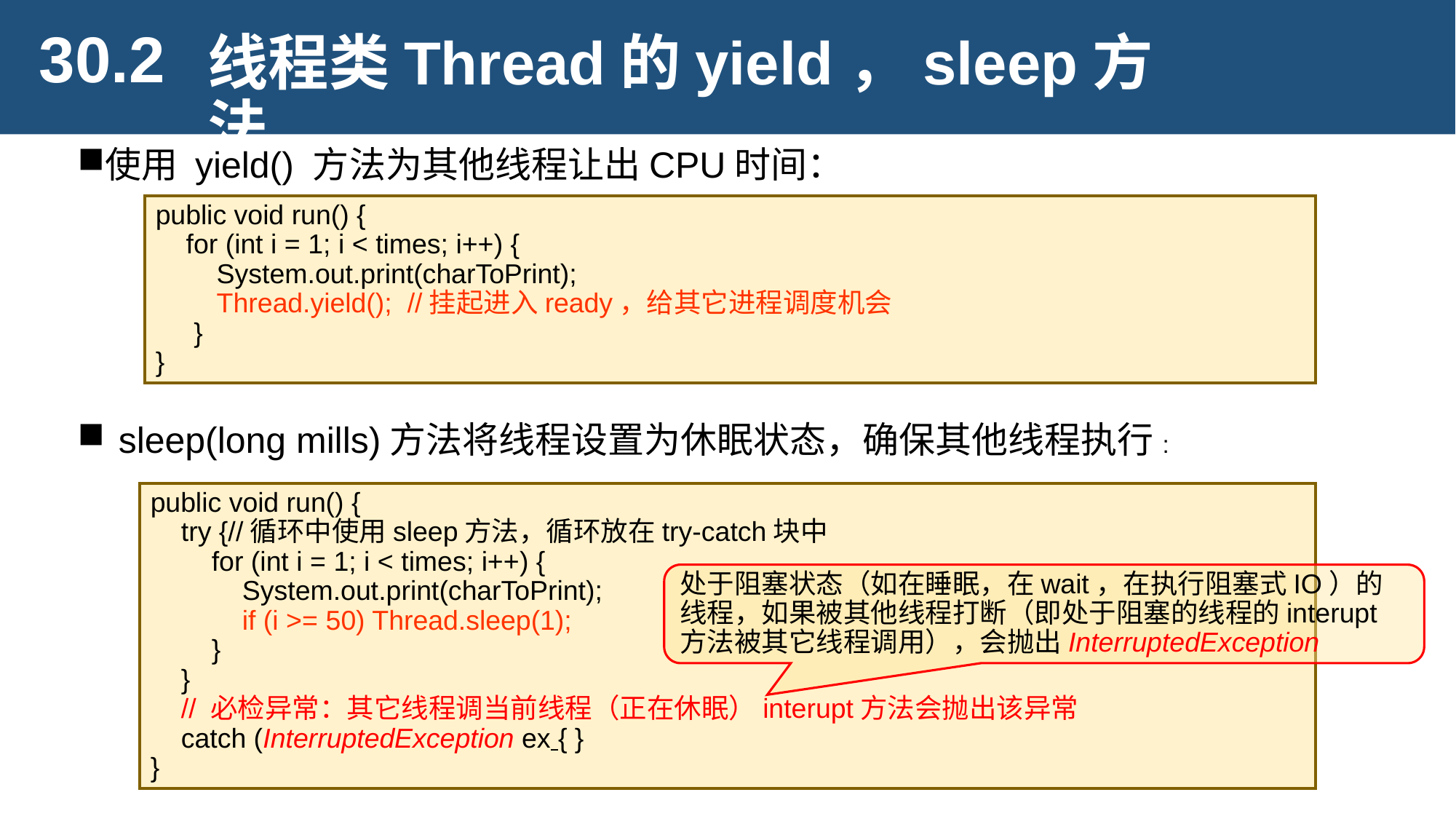

30.2
线程类Thread的yield，sleep方法
使用 yield() 方法为其他线程让出CPU时间：

sleep(long mills)方法将线程设置为休眠状态，确保其他线程执行:

public void run() {
    for (int i = 1; i < times; i++) {
        System.out.print(charToPrint);
        Thread.yield();  //挂起进入ready，给其它进程调度机会
     }
}
public void run() {
    try {//循环中使用sleep方法，循环放在try-catch块中
        for (int i = 1; i < times; i++) {
            System.out.print(charToPrint);
            if (i >= 50) Thread.sleep(1);
        }
    }
    // 必检异常：其它线程调当前线程（正在休眠）interupt方法会抛出该异常
    catch (InterruptedException ex { }
}
处于阻塞状态（如在睡眠，在wait，在执行阻塞式IO）的线程，如果被其他线程打断（即处于阻塞的线程的interupt方法被其它线程调用），会抛出InterruptedException